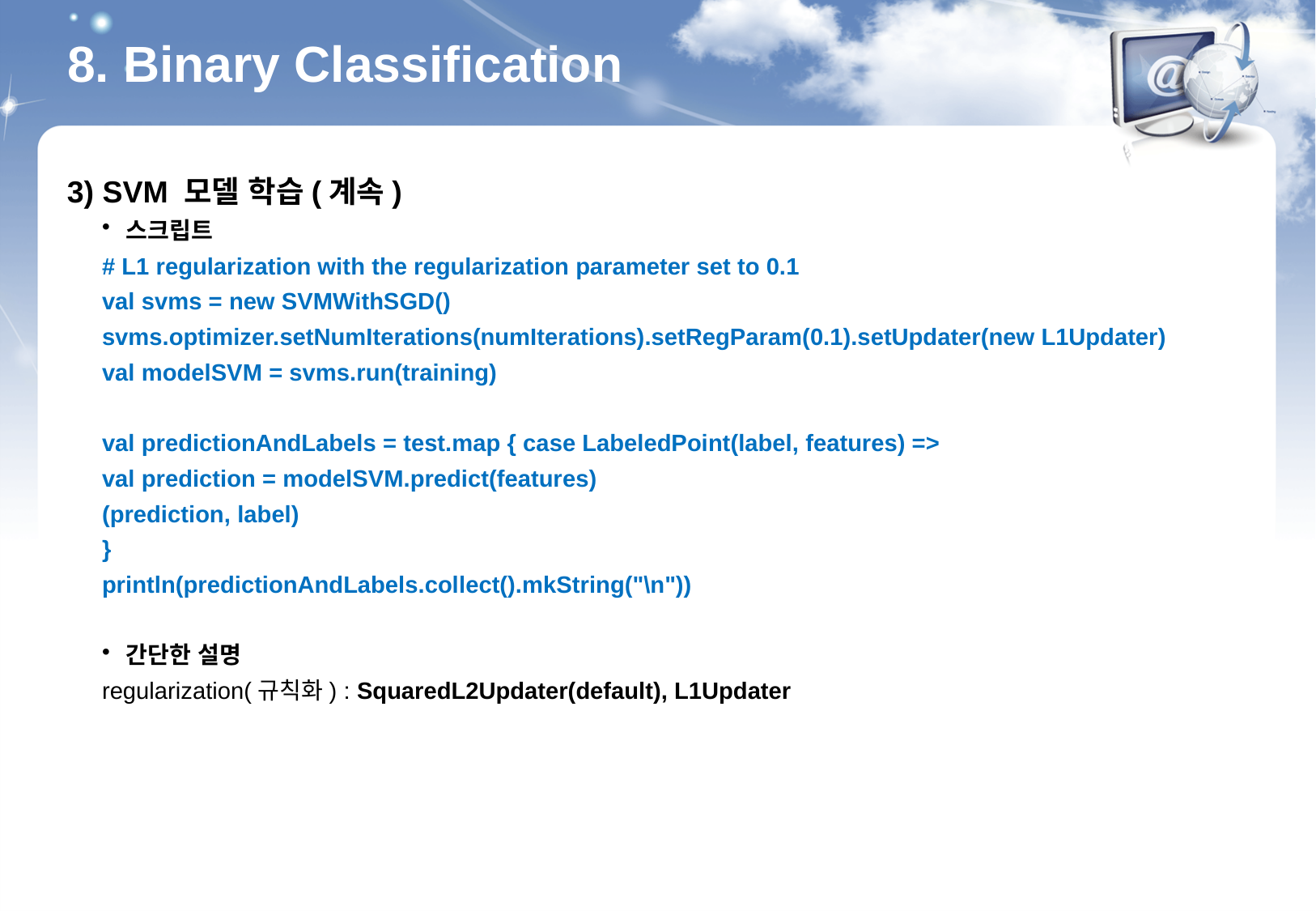

8. Binary Classification
3) SVM 모델 학습(계속)
스크립트
# L1 regularization with the regularization parameter set to 0.1
val svms = new SVMWithSGD()
svms.optimizer.setNumIterations(numIterations).setRegParam(0.1).setUpdater(new L1Updater)
val modelSVM = svms.run(training)

val predictionAndLabels = test.map { case LabeledPoint(label, features) =>
val prediction = modelSVM.predict(features)
(prediction, label)
}
println(predictionAndLabels.collect().mkString("\n"))

간단한 설명
regularization(규칙화) : SquaredL2Updater(default), L1Updater